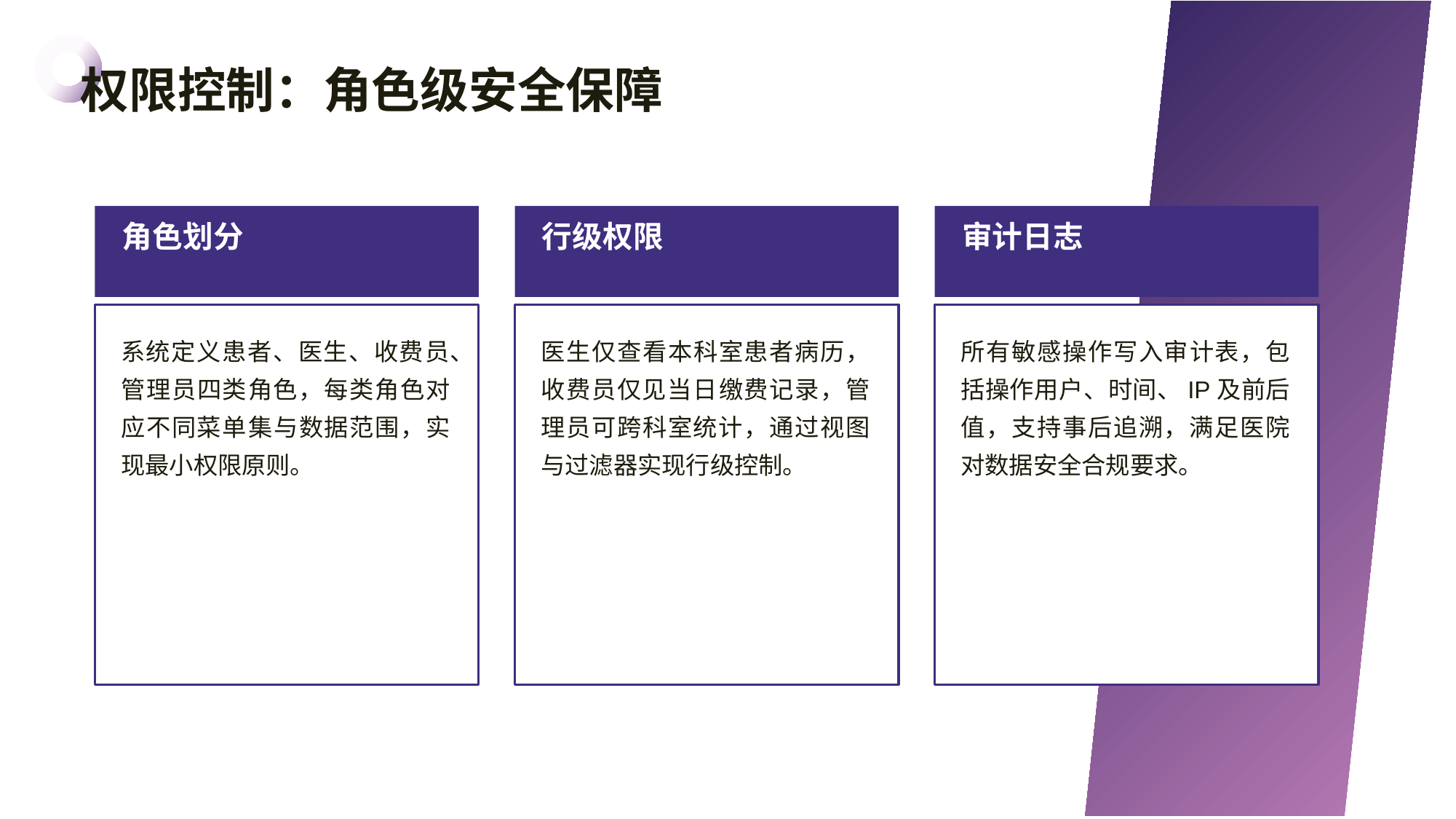

权限控制：角色级安全保障

角色划分
行级权限
审计日志

系统定义患者、医生、收费员、管理员四类角色，每类角色对应不同菜单集与数据范围，实现最小权限原则。
医生仅查看本科室患者病历，收费员仅见当日缴费记录，管理员可跨科室统计，通过视图与过滤器实现行级控制。
所有敏感操作写入审计表，包括操作用户、时间、IP及前后值，支持事后追溯，满足医院对数据安全合规要求。